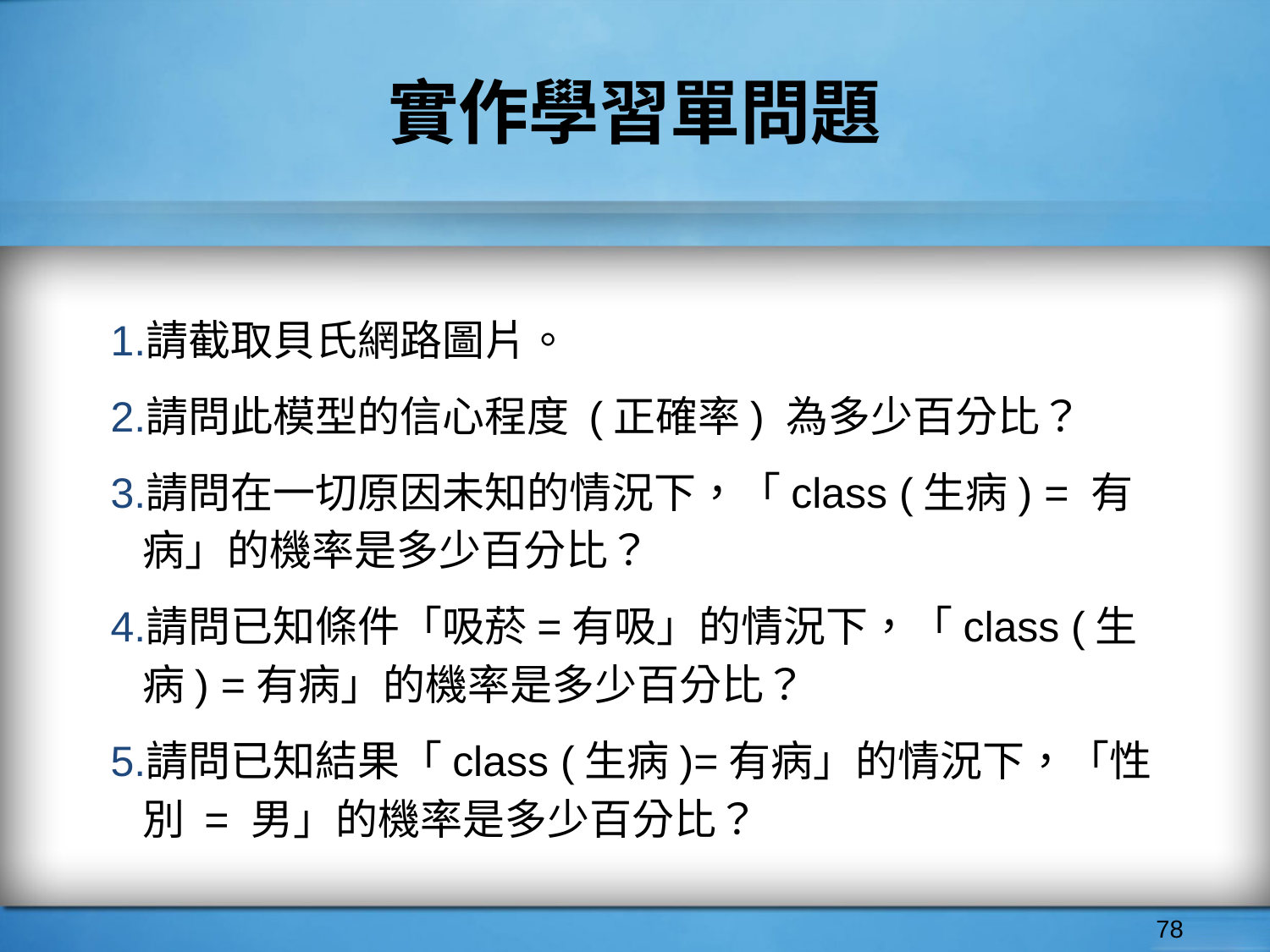

# 實作學習單問題
請截取貝氏網路圖片。
請問此模型的信心程度 (正確率) 為多少百分比？
請問在一切原因未知的情況下，「class (生病) = 有病」的機率是多少百分比？
請問已知條件「吸菸=有吸」的情況下，「class (生病) =有病」的機率是多少百分比？
請問已知結果「class (生病)=有病」的情況下，「性別 = 男」的機率是多少百分比？
78